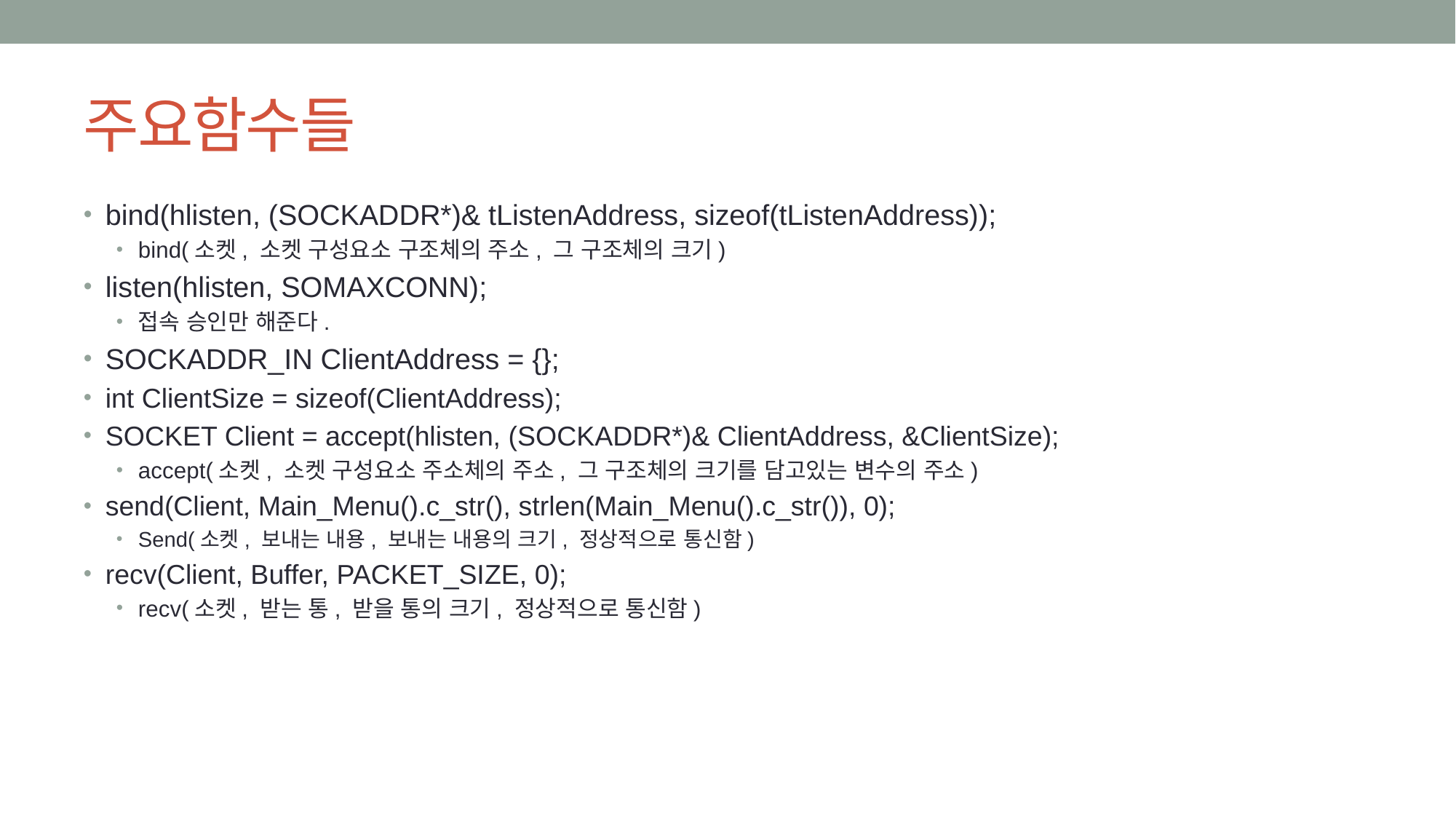

# 주요함수들
bind(hlisten, (SOCKADDR*)& tListenAddress, sizeof(tListenAddress));
bind(소켓, 소켓 구성요소 구조체의 주소, 그 구조체의 크기)
listen(hlisten, SOMAXCONN);
접속 승인만 해준다.
SOCKADDR_IN ClientAddress = {};
int ClientSize = sizeof(ClientAddress);
SOCKET Client = accept(hlisten, (SOCKADDR*)& ClientAddress, &ClientSize);
accept(소켓, 소켓 구성요소 주소체의 주소, 그 구조체의 크기를 담고있는 변수의 주소)
send(Client, Main_Menu().c_str(), strlen(Main_Menu().c_str()), 0);
Send(소켓, 보내는 내용, 보내는 내용의 크기, 정상적으로 통신함)
recv(Client, Buffer, PACKET_SIZE, 0);
recv(소켓, 받는 통, 받을 통의 크기, 정상적으로 통신함)